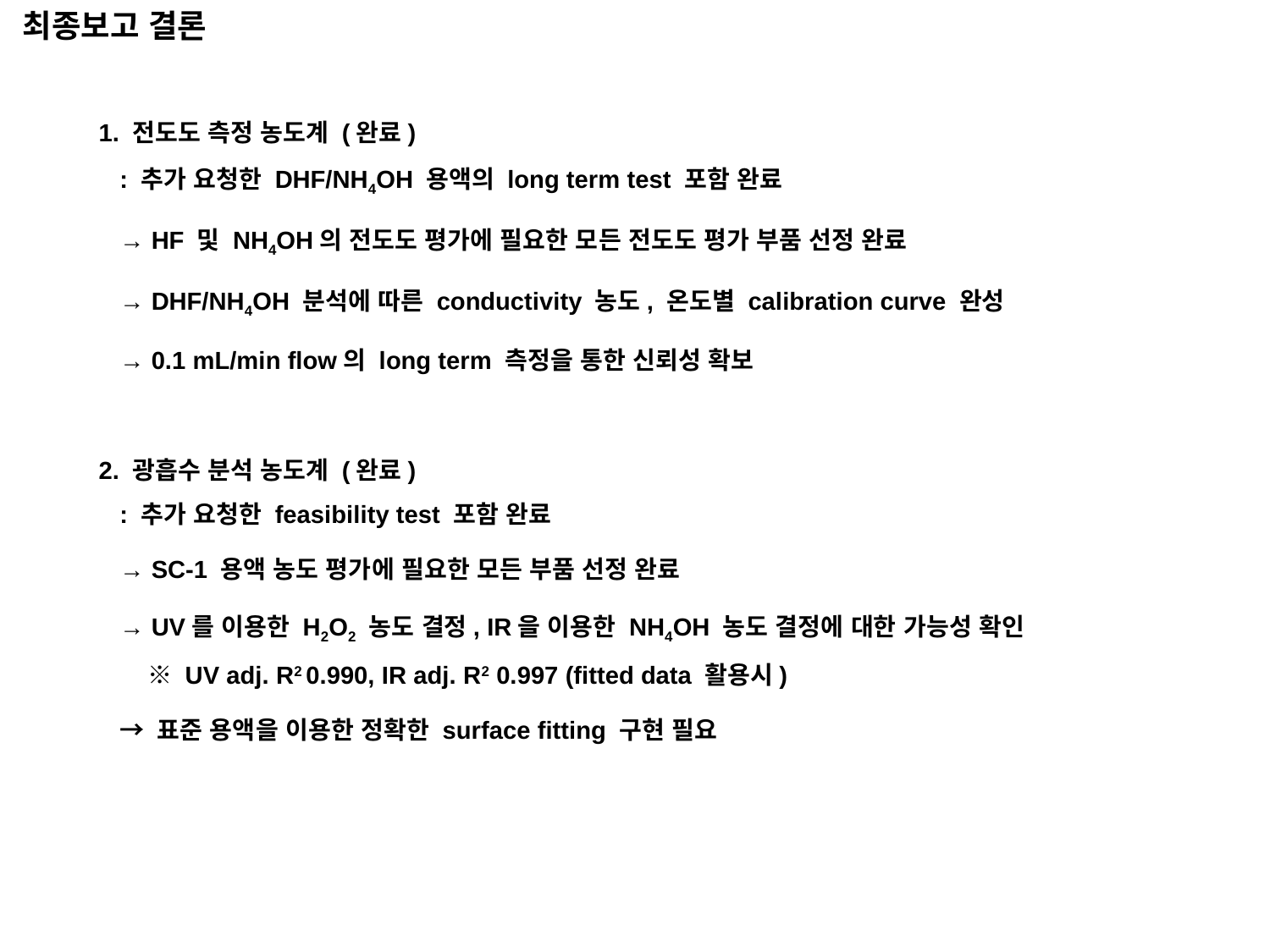

최종보고 결론
1. 전도도 측정 농도계 (완료)
   : 추가 요청한 DHF/NH4OH 용액의 long term test 포함 완료
   → HF 및 NH4OH의 전도도 평가에 필요한 모든 전도도 평가 부품 선정 완료
   → DHF/NH4OH 분석에 따른 conductivity 농도, 온도별 calibration curve 완성
   → 0.1 mL/min flow의 long term 측정을 통한 신뢰성 확보

2. 광흡수 분석 농도계 (완료)
   : 추가 요청한 feasibility test 포함 완료
   → SC-1 용액 농도 평가에 필요한 모든 부품 선정 완료
   → UV를 이용한 H2O2 농도 결정, IR을 이용한 NH4OH 농도 결정에 대한 가능성 확인
       ※ UV adj. R2 0.990, IR adj. R2 0.997 (fitted data 활용시)
   → 표준 용액을 이용한 정확한 surface fitting 구현 필요